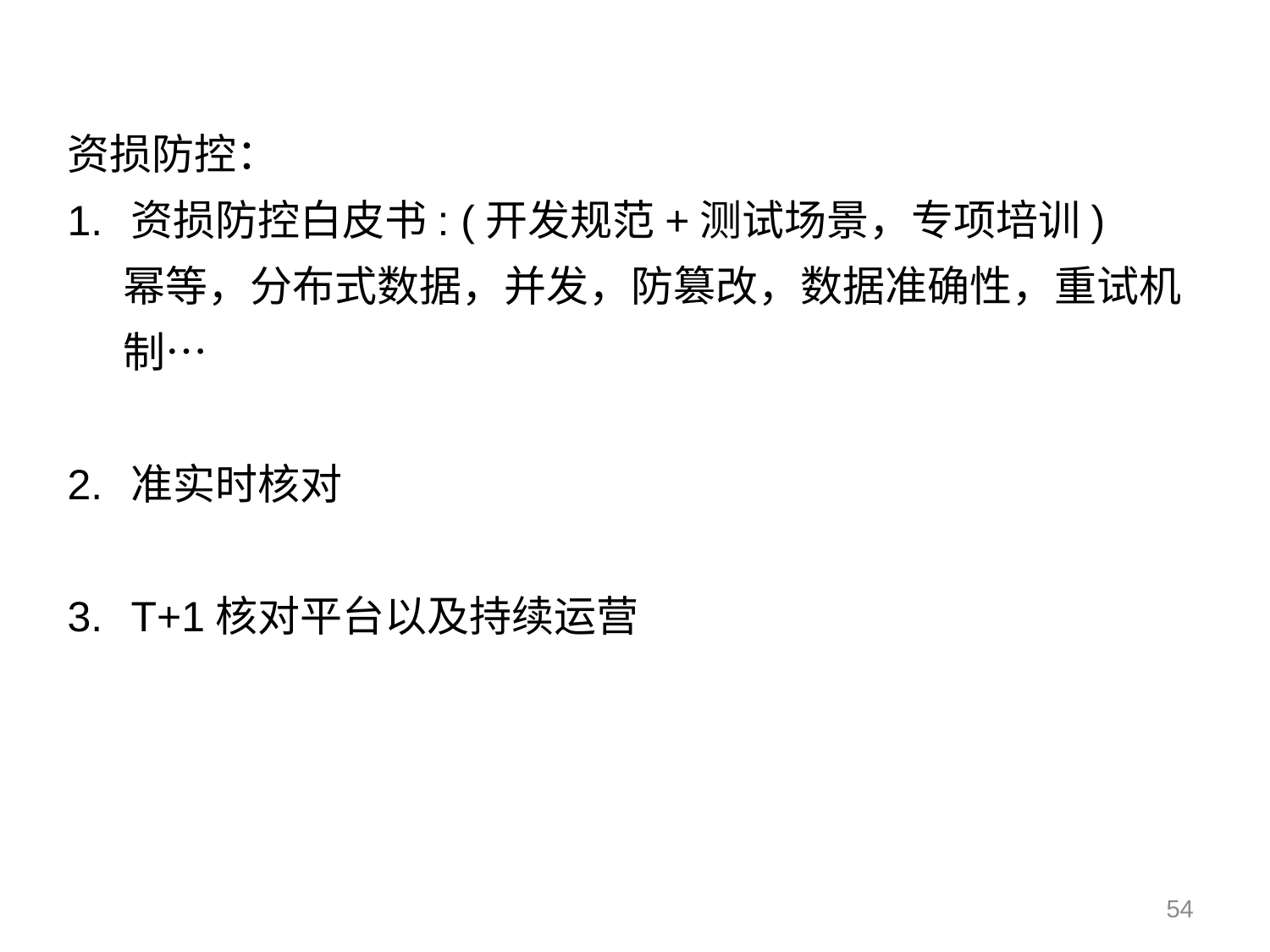

资损防控：
资损防控白皮书: (开发规范+测试场景，专项培训)
幂等，分布式数据，并发，防篡改，数据准确性，重试机制…

准实时核对

T+1核对平台以及持续运营

54